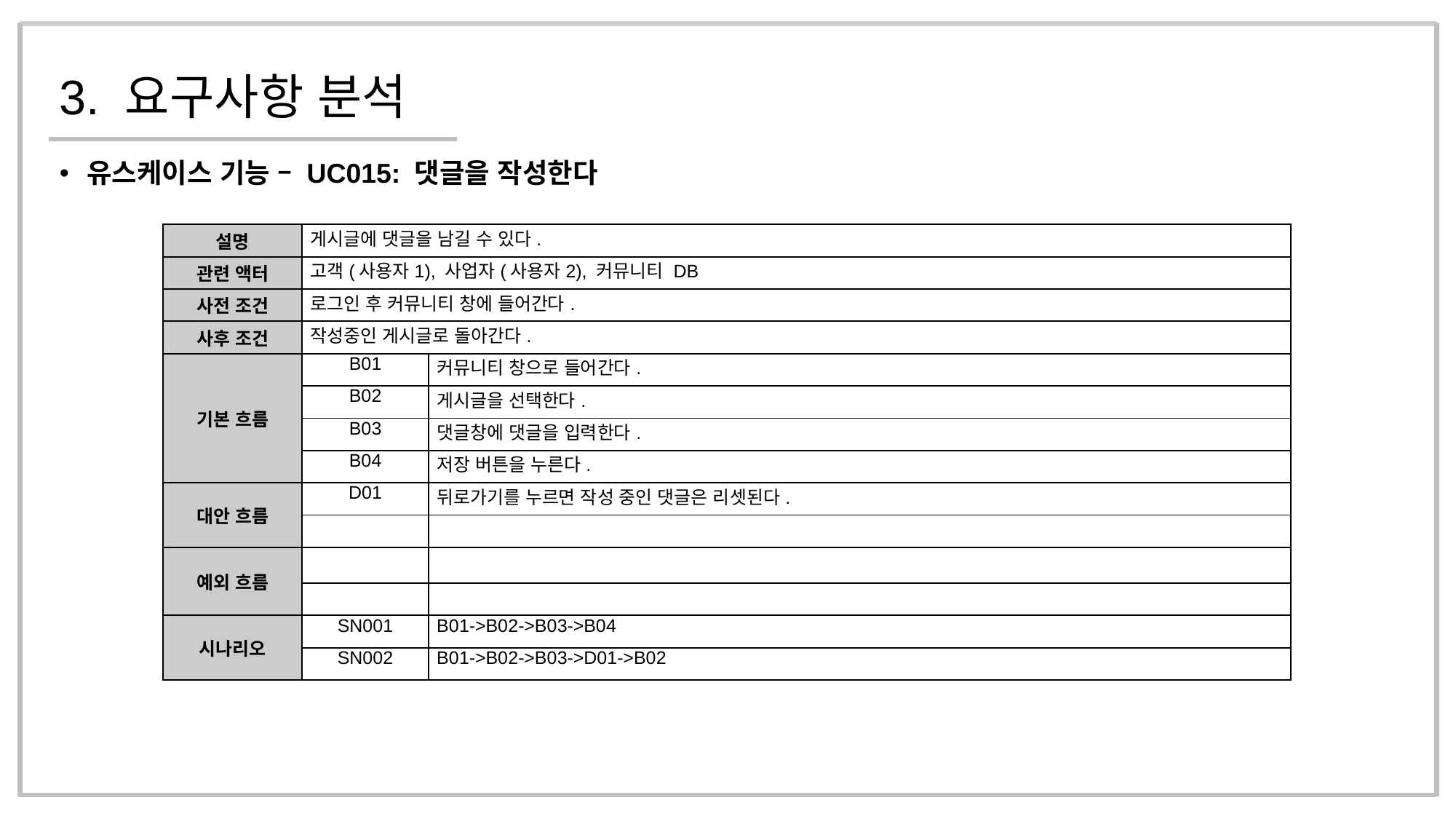

# 3. 요구사항 분석

유스케이스 기능 – UC015: 댓글을 작성한다
| 설명 | 게시글에 댓글을 남길 수 있다. |  |
| --- | --- | --- |
| 관련 액터 | 고객(사용자1), 사업자(사용자2), 커뮤니티 DB |  |
| 사전 조건 | 로그인 후 커뮤니티 창에 들어간다. |  |
| 사후 조건 | 작성중인 게시글로 돌아간다. |  |
| 기본 흐름 | B01 | 커뮤니티 창으로 들어간다. |
|  | B02 | 게시글을 선택한다. |
|  | B03 | 댓글창에 댓글을 입력한다. |
|  | B04 | 저장 버튼을 누른다. |
| 대안 흐름 | D01 | 뒤로가기를 누르면 작성 중인 댓글은 리셋된다. |
|  |  |  |
| 예외 흐름 |  |  |
|  |  |  |
| 시나리오 | SN001 | B01->B02->B03->B04 |
|  | SN002 | B01->B02->B03->D01->B02 |